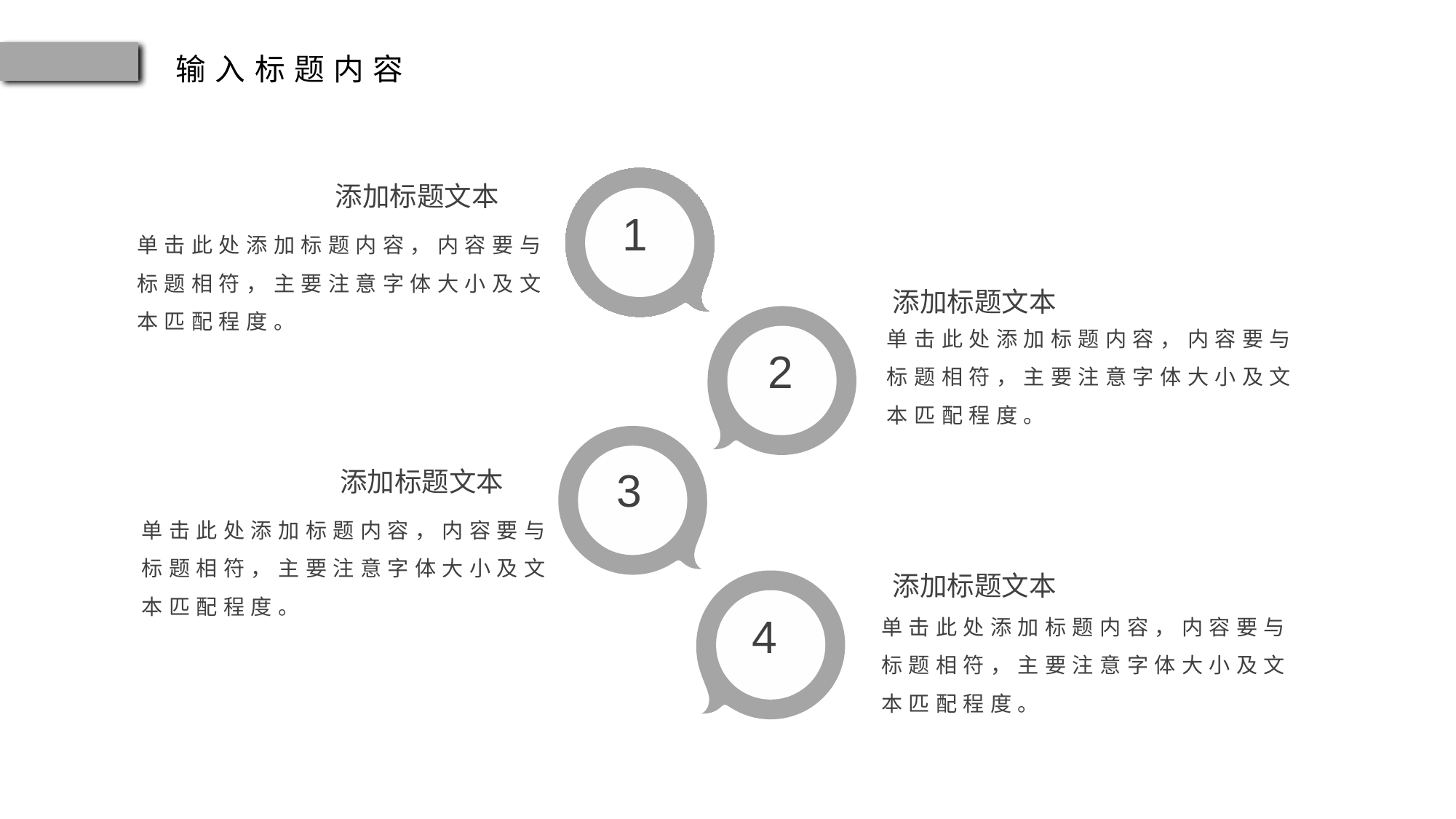

添加标题文本
单击此处添加标题内容，内容要与标题相符，主要注意字体大小及文本匹配程度。

1
添加标题文本
单击此处添加标题内容，内容要与标题相符，主要注意字体大小及文本匹配程度。

2

添加标题文本
单击此处添加标题内容，内容要与标题相符，主要注意字体大小及文本匹配程度。
3
添加标题文本
单击此处添加标题内容，内容要与标题相符，主要注意字体大小及文本匹配程度。

4